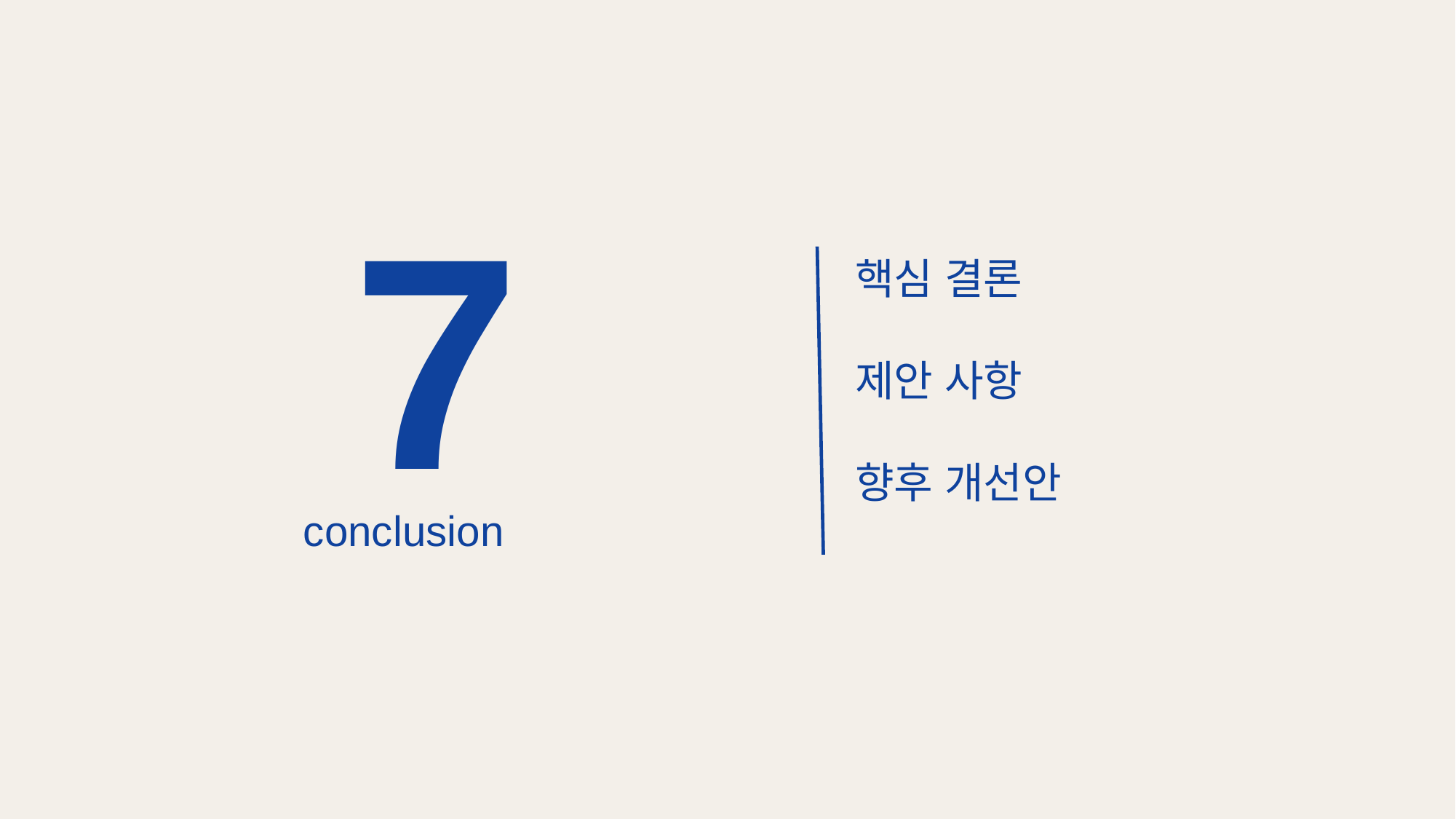

7
핵심 결론

제안 사항

향후 개선안
conclusion